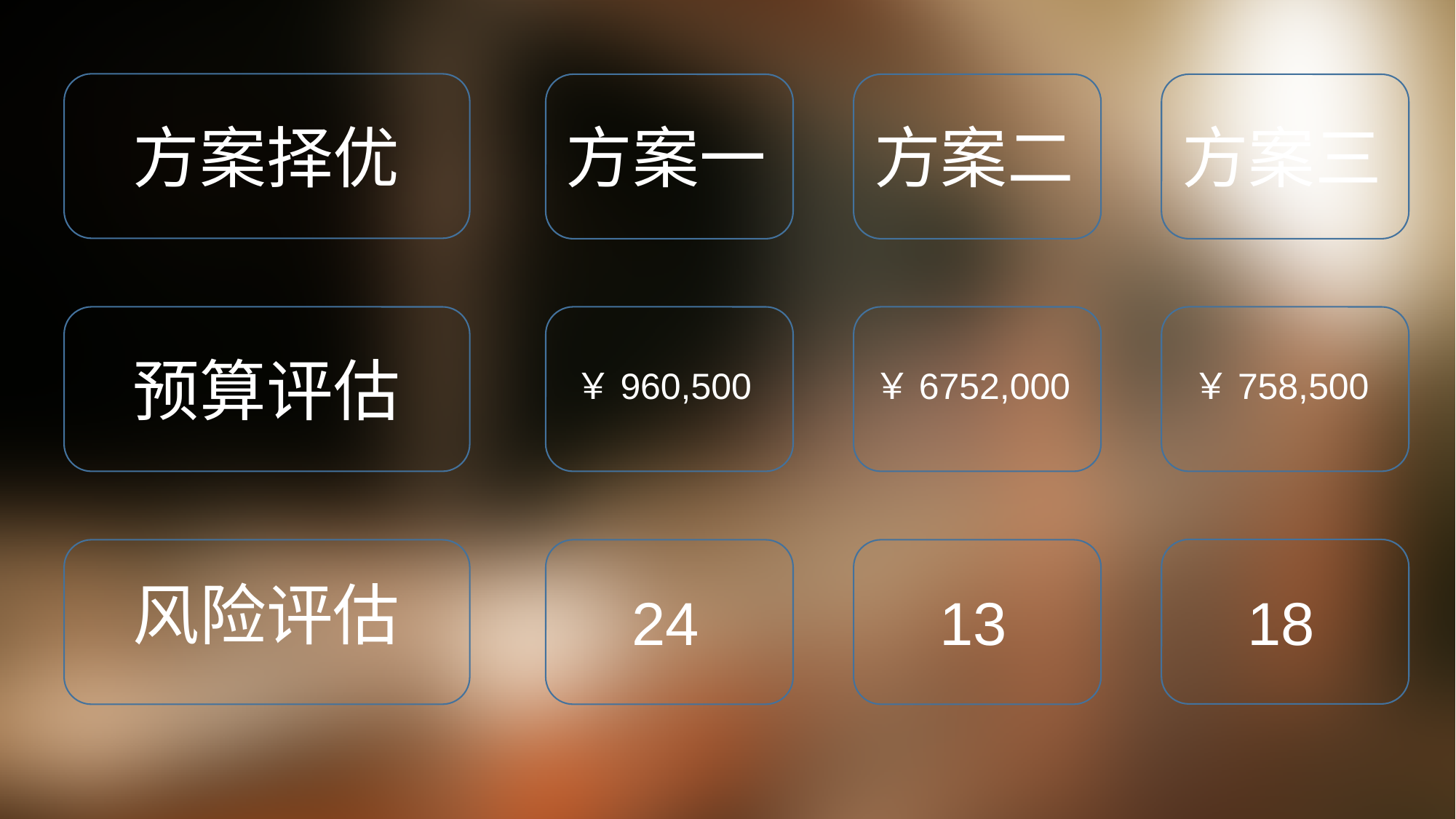

方案择优
方案一
方案三
方案二

预算评估
￥960,500
￥6752,000
￥758,500

风险评估
24
13
18